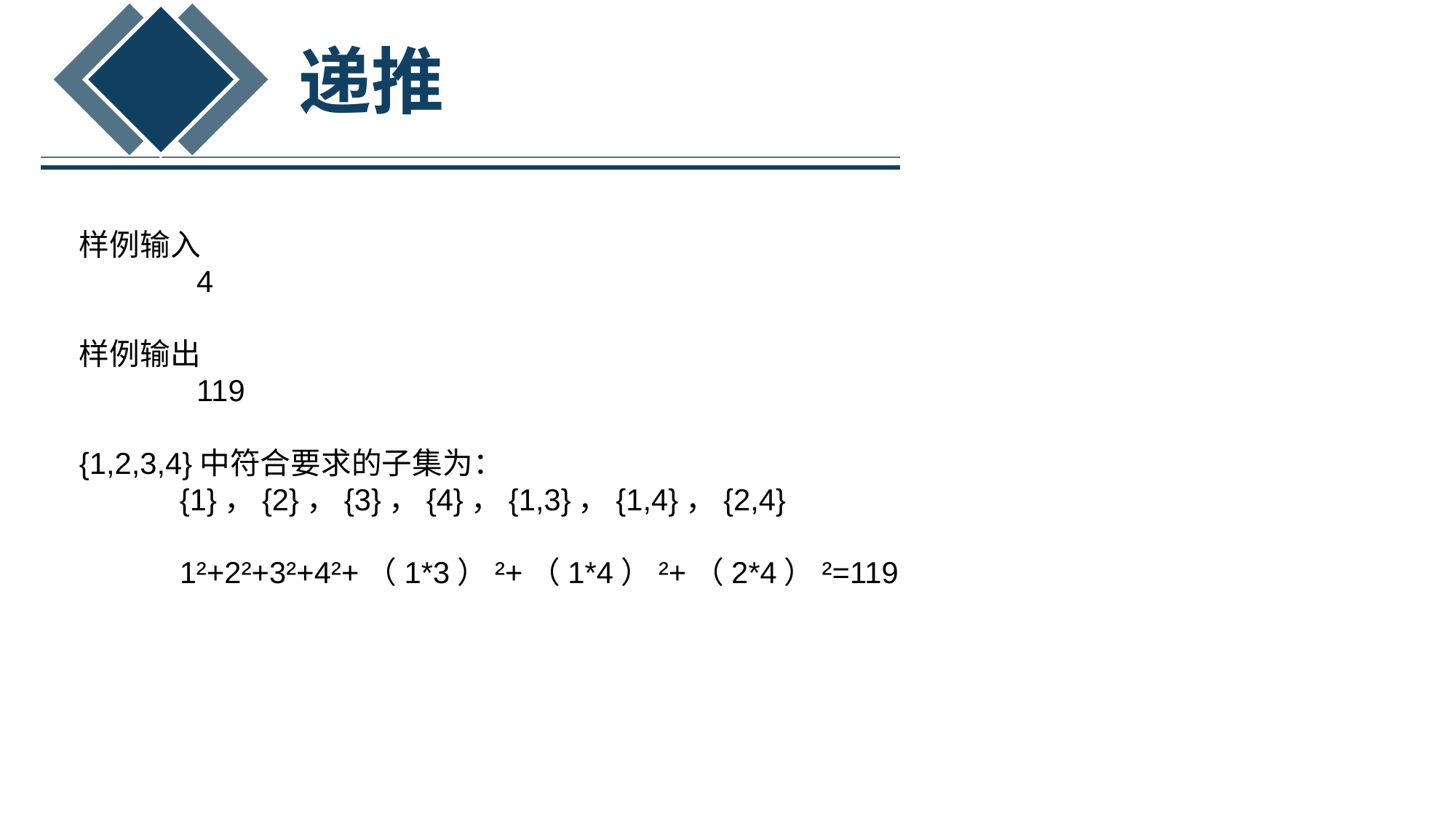

递推
样例输入
              4

样例输出
              119

{1,2,3,4}中符合要求的子集为：
            {1}，{2}，{3}，{4}，{1,3}，{1,4}，{2,4}

            1²+2²+3²+4²+（1*3）²+（1*4）²+（2*4）²=119